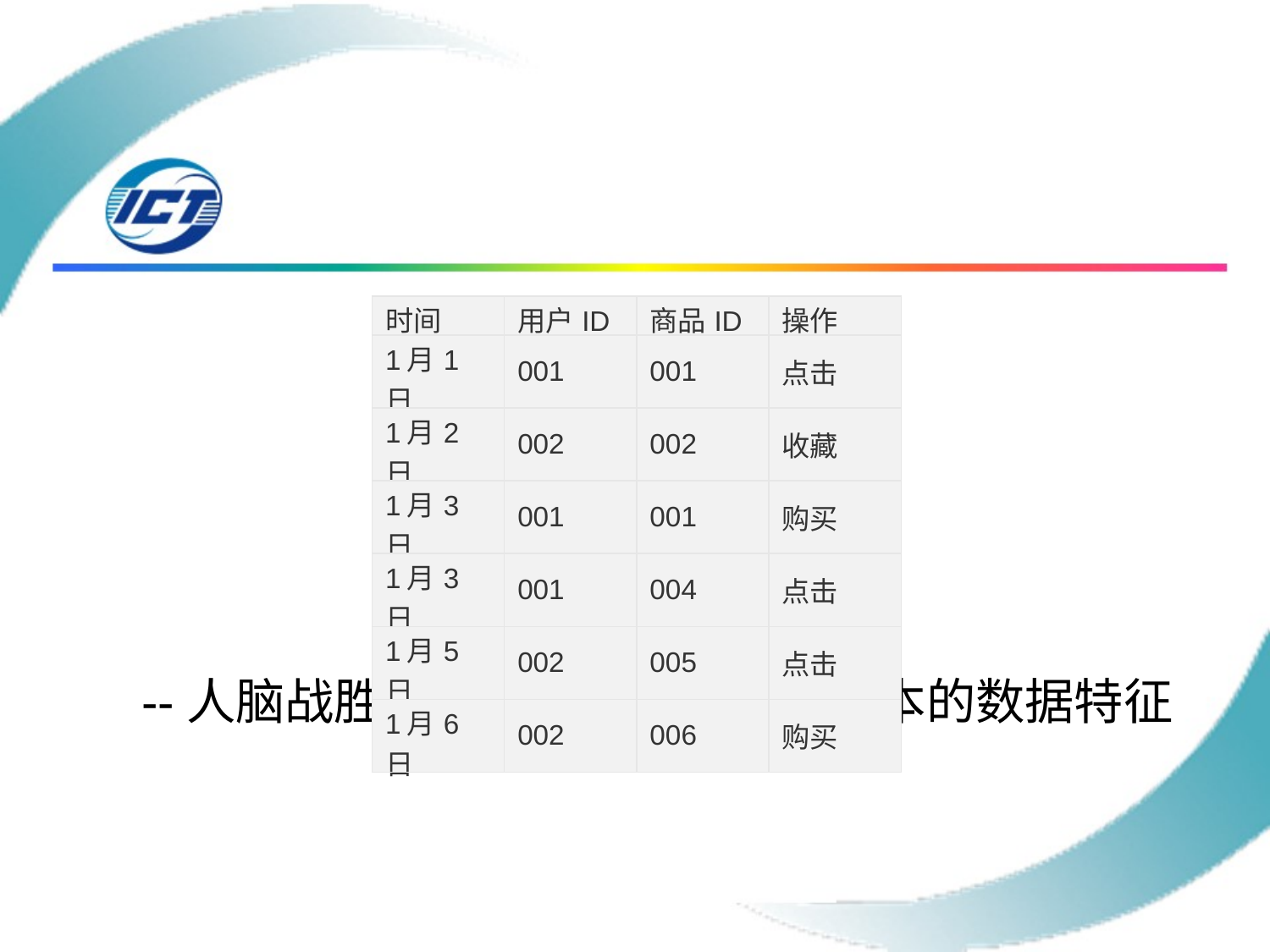

| 时间 | 用户ID | 商品ID | 操作 |
| --- | --- | --- | --- |
| 1月1日 | 001 | 001 | 点击 |
| 1月2日 | 002 | 002 | 收藏 |
| 1月3日 | 001 | 001 | 购买 |
| 1月3日 | 001 | 004 | 点击 |
| 1月5日 | 002 | 005 | 点击 |
| 1月6日 | 002 | 006 | 购买 |
特征不显著怎么办？
--人脑战胜电脑，分析并提取出样本的数据特征